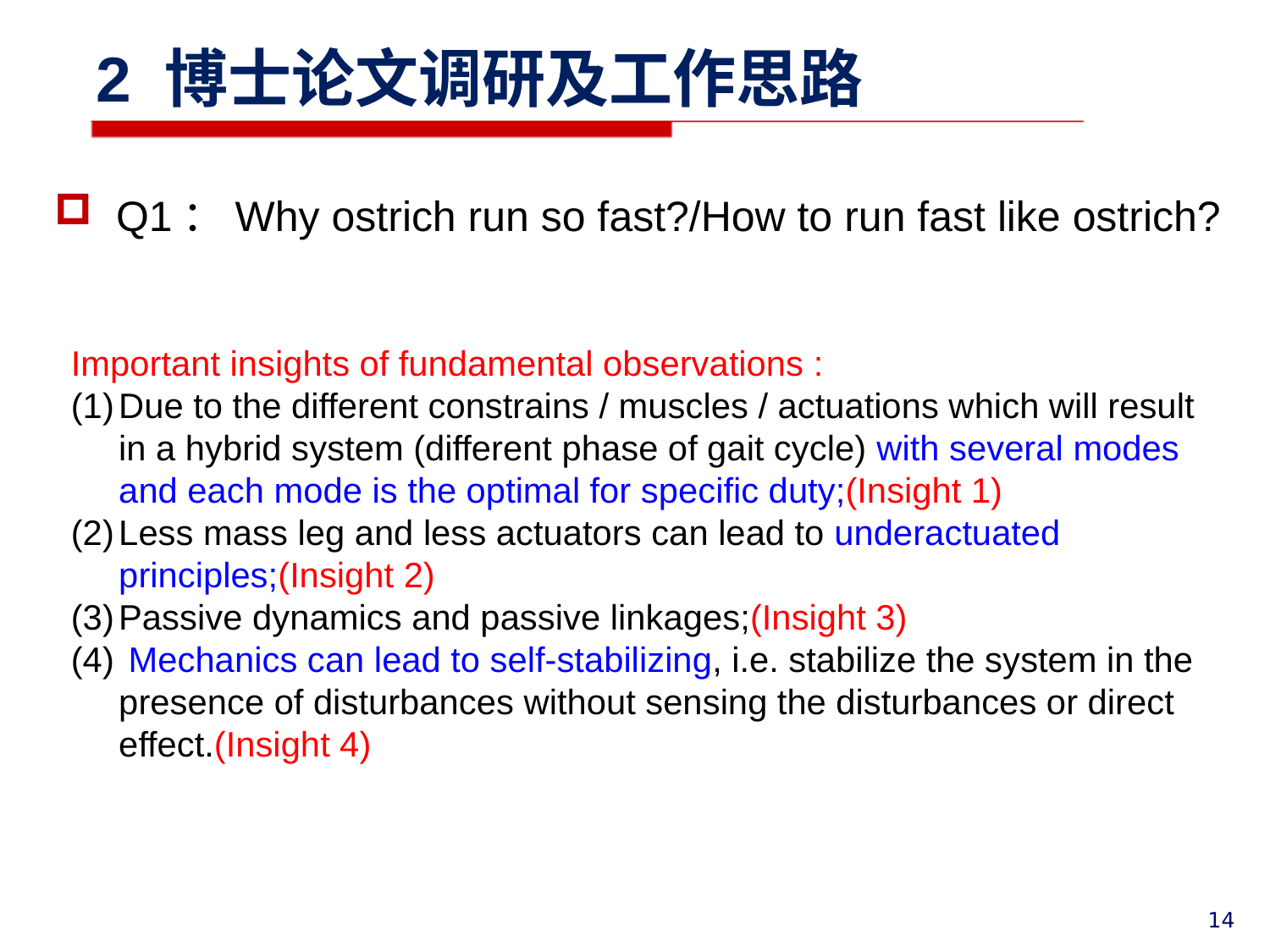

2 博士论文调研及工作思路
Q1：Why ostrich run so fast?/How to run fast like ostrich?
Important insights of fundamental observations :
Due to the different constrains / muscles / actuations which will result in a hybrid system (different phase of gait cycle) with several modes and each mode is the optimal for specific duty;(Insight 1)
Less mass leg and less actuators can lead to underactuated principles;(Insight 2)
Passive dynamics and passive linkages;(Insight 3)
 Mechanics can lead to self-stabilizing, i.e. stabilize the system in the presence of disturbances without sensing the disturbances or direct effect.(Insight 4)
14
14